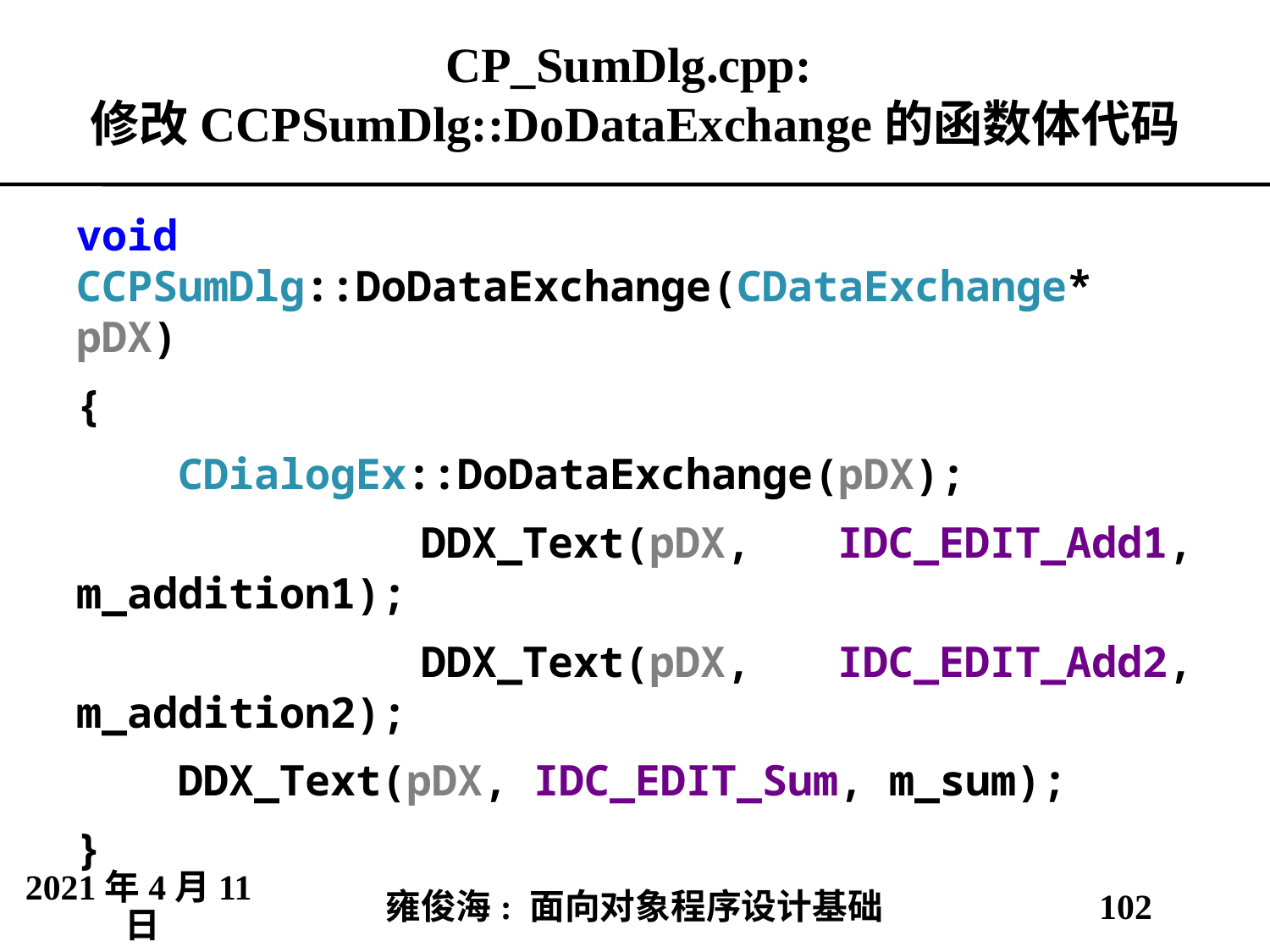

# CP_SumDlg.cpp: 修改CCPSumDlg::DoDataExchange的函数体代码

void CCPSumDlg::DoDataExchange(CDataExchange* pDX)
{
    CDialogEx::DoDataExchange(pDX);
    DDX_Text(pDX, IDC_EDIT_Add1, m_addition1);
    DDX_Text(pDX, IDC_EDIT_Add2, m_addition2);
    DDX_Text(pDX, IDC_EDIT_Sum, m_sum);
}
2021年4月11日
雍俊海: 面向对象程序设计基础
102